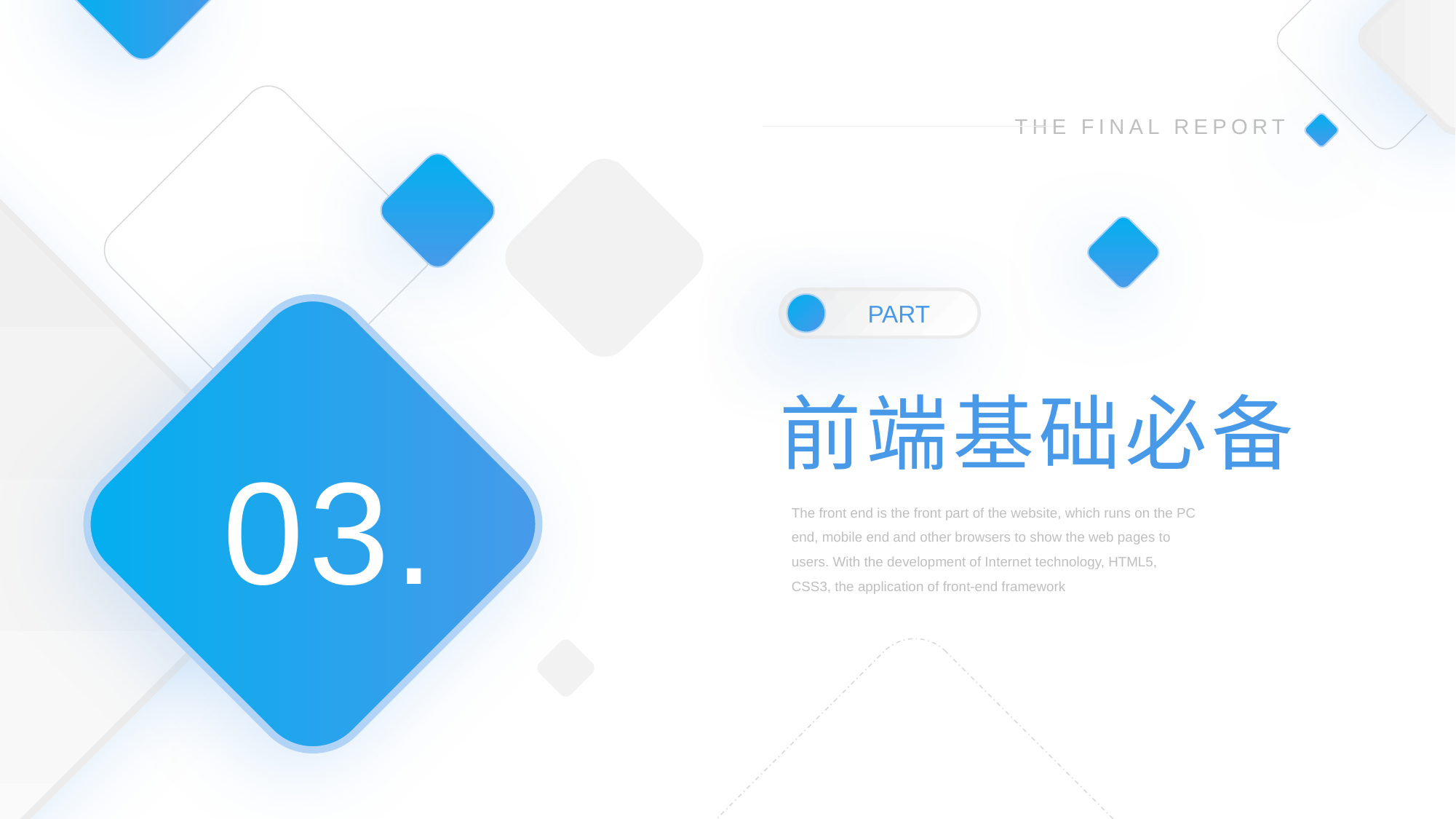

THE FINAL REPORT

PART

前端基础必备
03.
The front end is the front part of the website, which runs on the PC end, mobile end and other browsers to show the web pages to users. With the development of Internet technology, HTML5, CSS3, the application of front-end framework